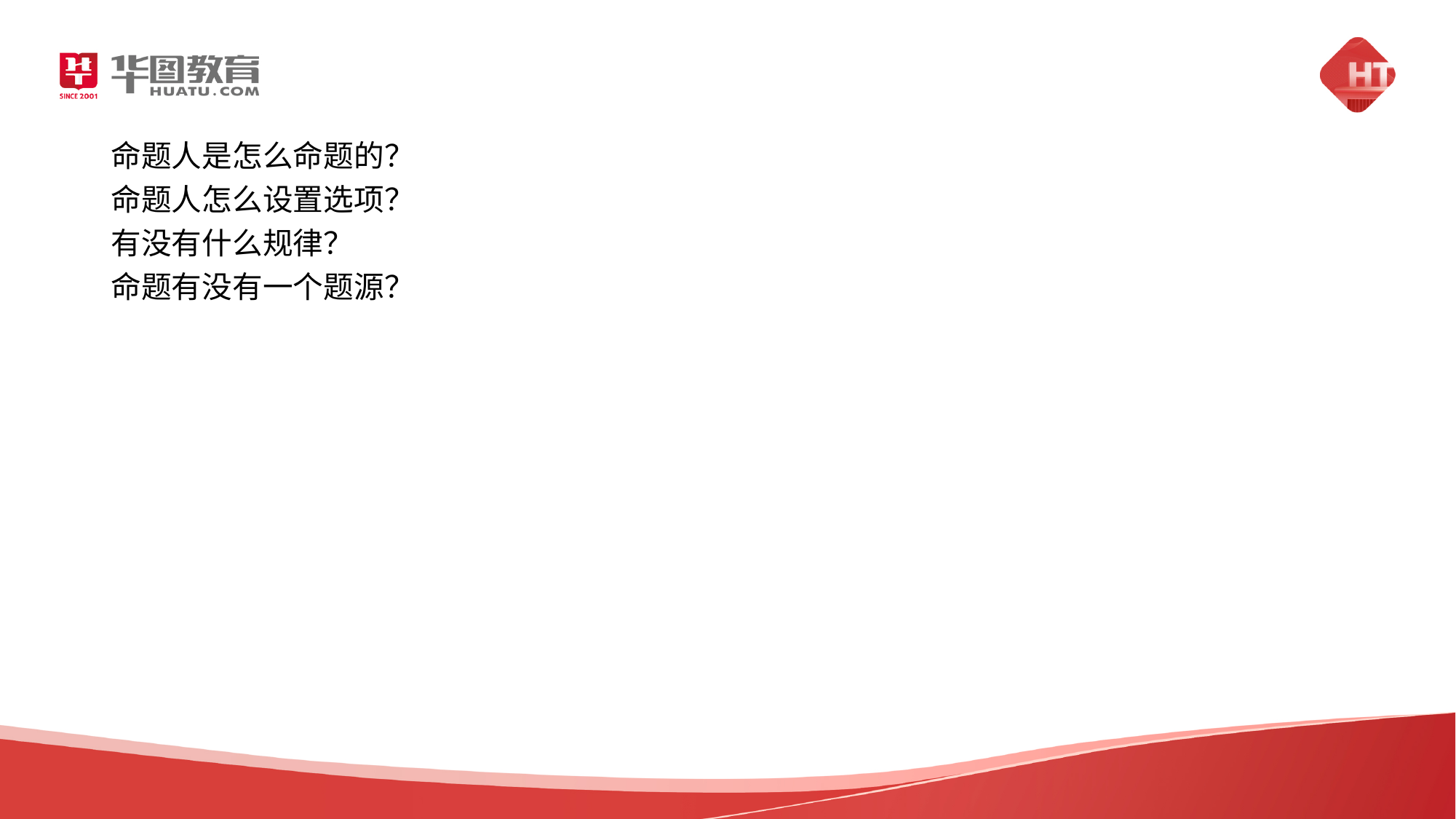

命题人是怎么命题的？
命题人怎么设置选项？
有没有什么规律？
命题有没有一个题源？